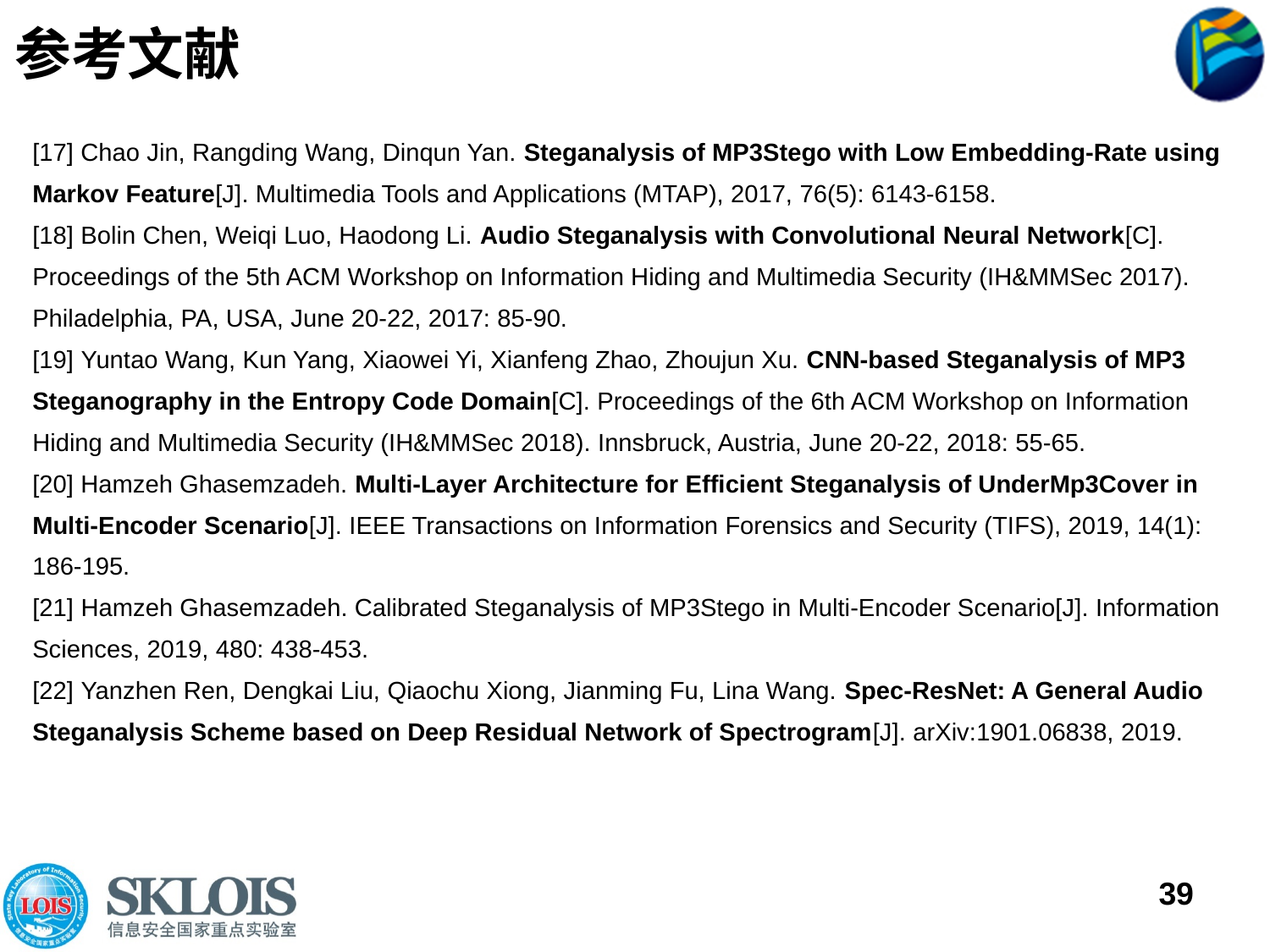

# 参考文献
[17] Chao Jin, Rangding Wang, Dinqun Yan. Steganalysis of MP3Stego with Low Embedding-Rate using Markov Feature[J]. Multimedia Tools and Applications (MTAP), 2017, 76(5): 6143-6158.
[18] Bolin Chen, Weiqi Luo, Haodong Li. Audio Steganalysis with Convolutional Neural Network[C]. Proceedings of the 5th ACM Workshop on Information Hiding and Multimedia Security (IH&MMSec 2017). Philadelphia, PA, USA, June 20-22, 2017: 85-90.
[19] Yuntao Wang, Kun Yang, Xiaowei Yi, Xianfeng Zhao, Zhoujun Xu. CNN-based Steganalysis of MP3 Steganography in the Entropy Code Domain[C]. Proceedings of the 6th ACM Workshop on Information Hiding and Multimedia Security (IH&MMSec 2018). Innsbruck, Austria, June 20-22, 2018: 55-65.
[20] Hamzeh Ghasemzadeh. Multi-Layer Architecture for Efficient Steganalysis of UnderMp3Cover in Multi-Encoder Scenario[J]. IEEE Transactions on Information Forensics and Security (TIFS), 2019, 14(1): 186-195.
[21] Hamzeh Ghasemzadeh. Calibrated Steganalysis of MP3Stego in Multi-Encoder Scenario[J]. Information Sciences, 2019, 480: 438-453.
[22] Yanzhen Ren, Dengkai Liu, Qiaochu Xiong, Jianming Fu, Lina Wang. Spec-ResNet: A General Audio Steganalysis Scheme based on Deep Residual Network of Spectrogram[J]. arXiv:1901.06838, 2019.
39